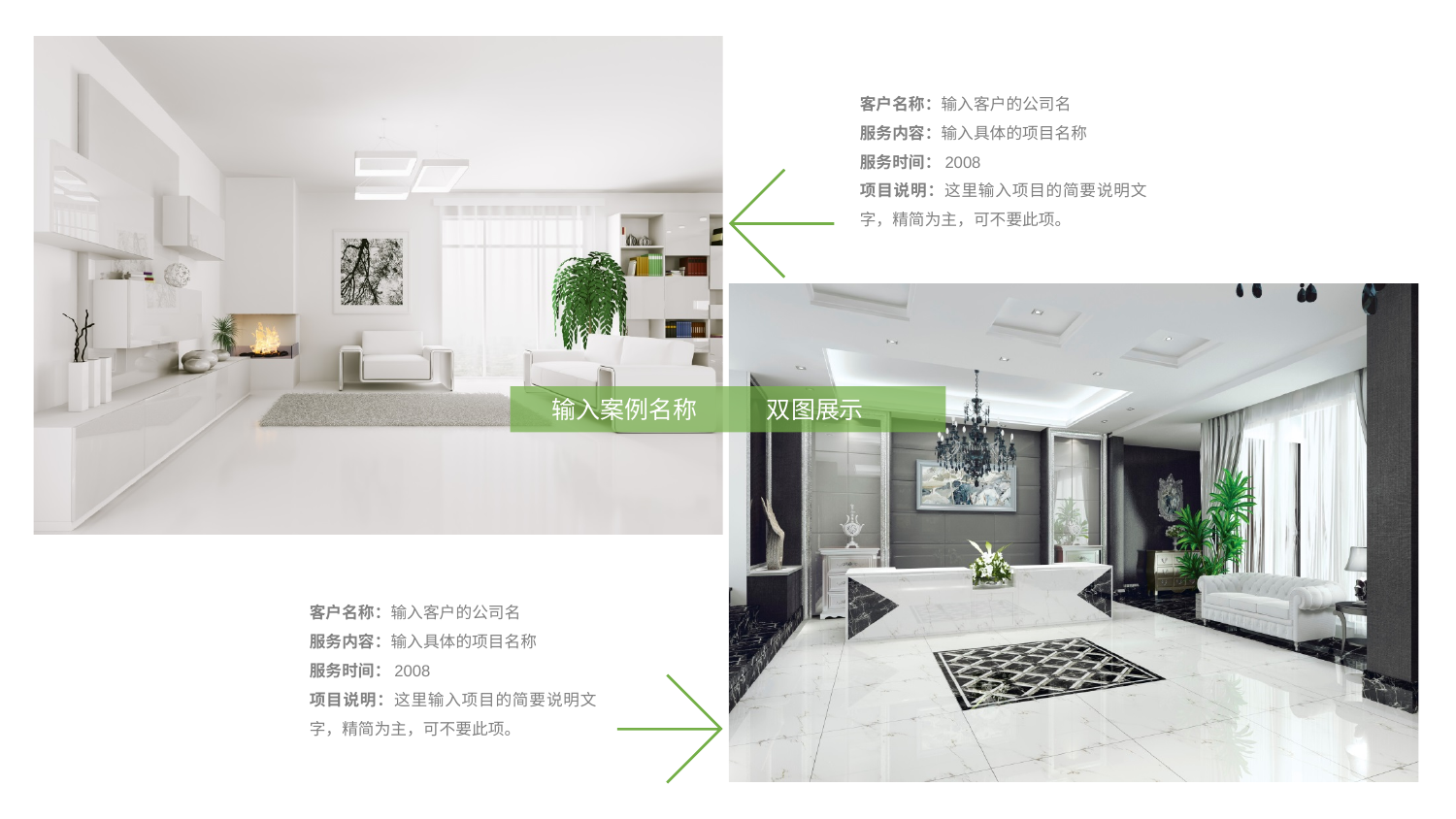

客户名称：输入客户的公司名
服务内容：输入具体的项目名称
服务时间：2008
项目说明：这里输入项目的简要说明文字，精简为主，可不要此项。

输入案例名称             双图展示
客户名称：输入客户的公司名
服务内容：输入具体的项目名称
服务时间：2008
项目说明：这里输入项目的简要说明文字，精简为主，可不要此项。